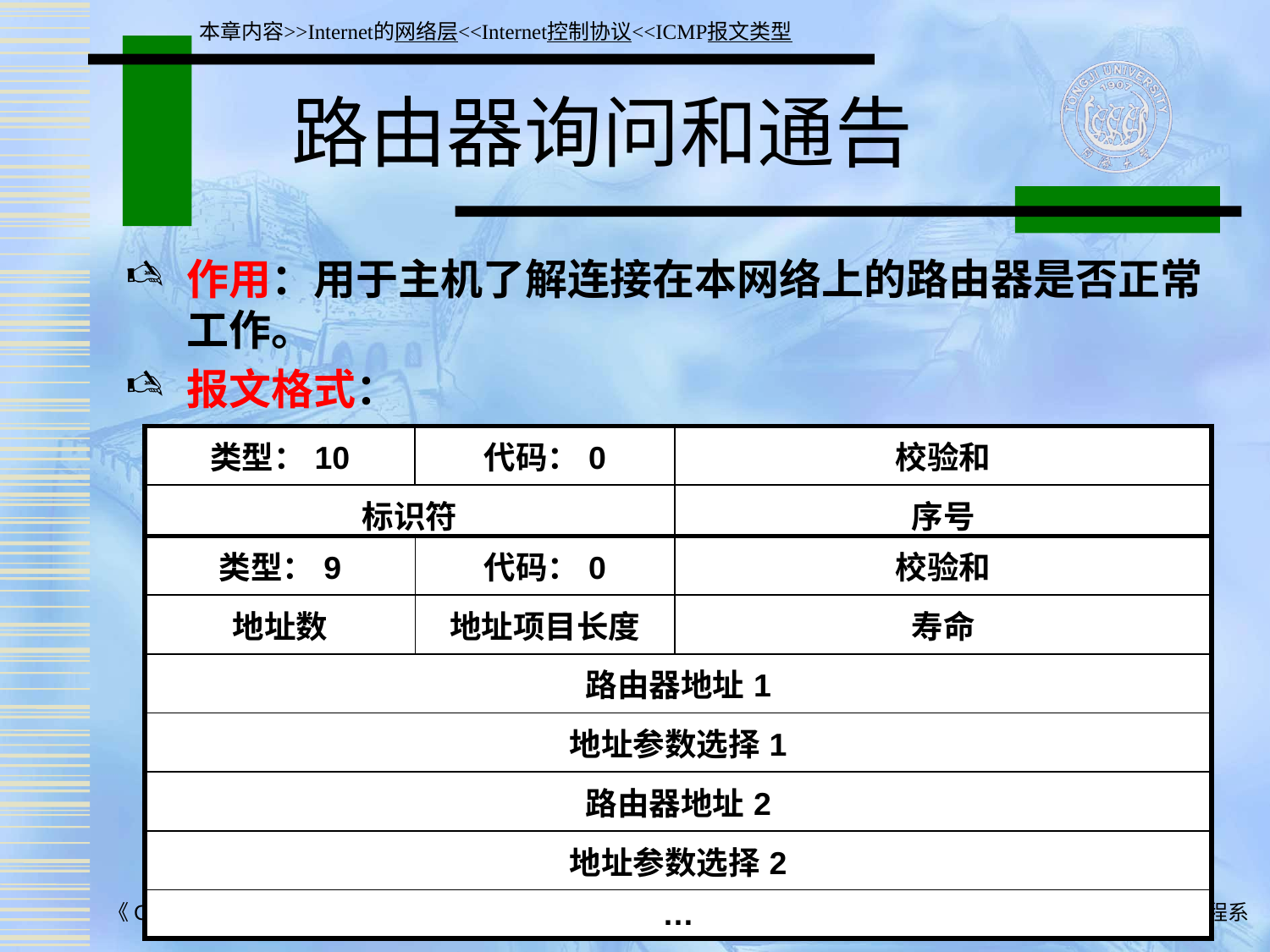

本章内容>>Internet的网络层<<Internet控制协议<<ICMP报文类型
# 路由器询问和通告
作用：用于主机了解连接在本网络上的路由器是否正常工作。
报文格式：
| 类型：10 | 代码：0 | 校验和 |
| --- | --- | --- |
| 标识符 |  | 序号 |
| 类型：9 | 代码：0 | 校验和 |
| --- | --- | --- |
| 地址数 | 地址项目长度 | 寿命 |
| 路由器地址1 |  |  |
| 地址参数选择1 |  |  |
| 路由器地址2 |  |  |
| 地址参数选择2 |  |  |
| … |  |  |